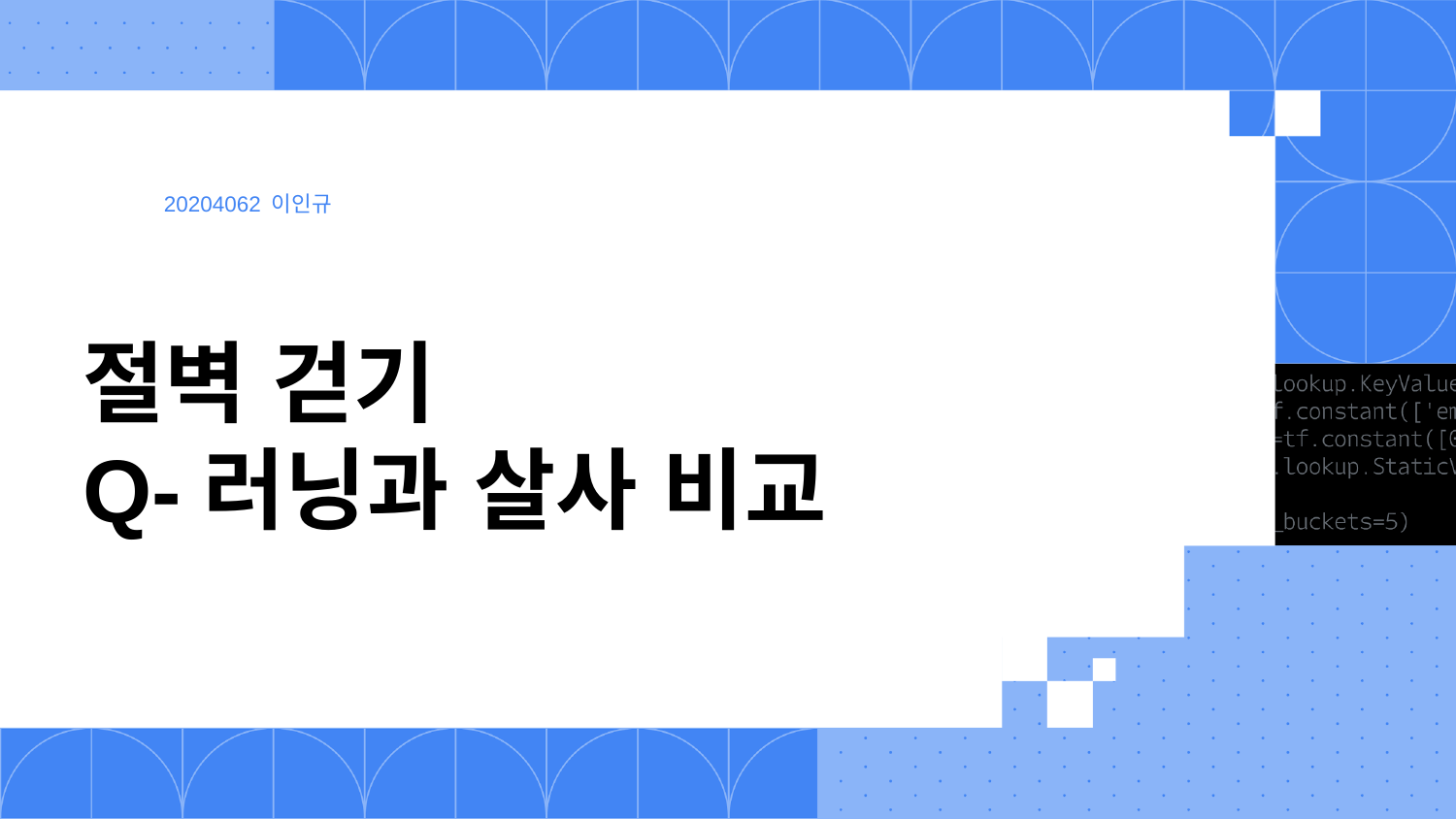

20204062 이인규
# 절벽 걷기 Q-러닝과 살사 비교